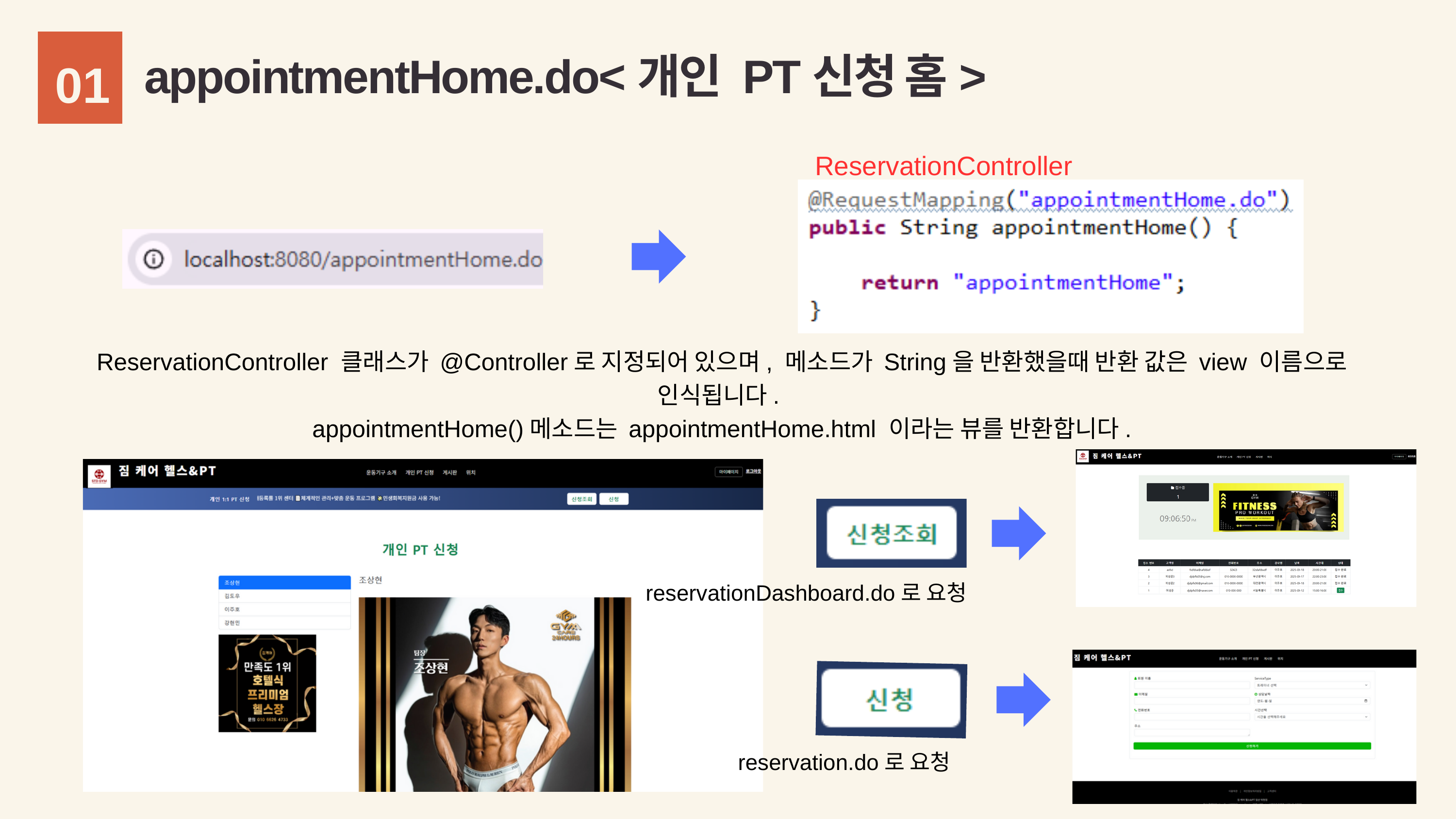

01
appointmentHome.do<개인 PT신청 홈>
ReservationController

ReservationController 클래스가 @Controller로 지정되어 있으며, 메소드가 String을 반환했을때 반환 값은 view 이름으로 인식됩니다.
appointmentHome()메소드는 appointmentHome.html 이라는 뷰를 반환합니다.

reservationDashboard.do로 요청

reservation.do로 요청